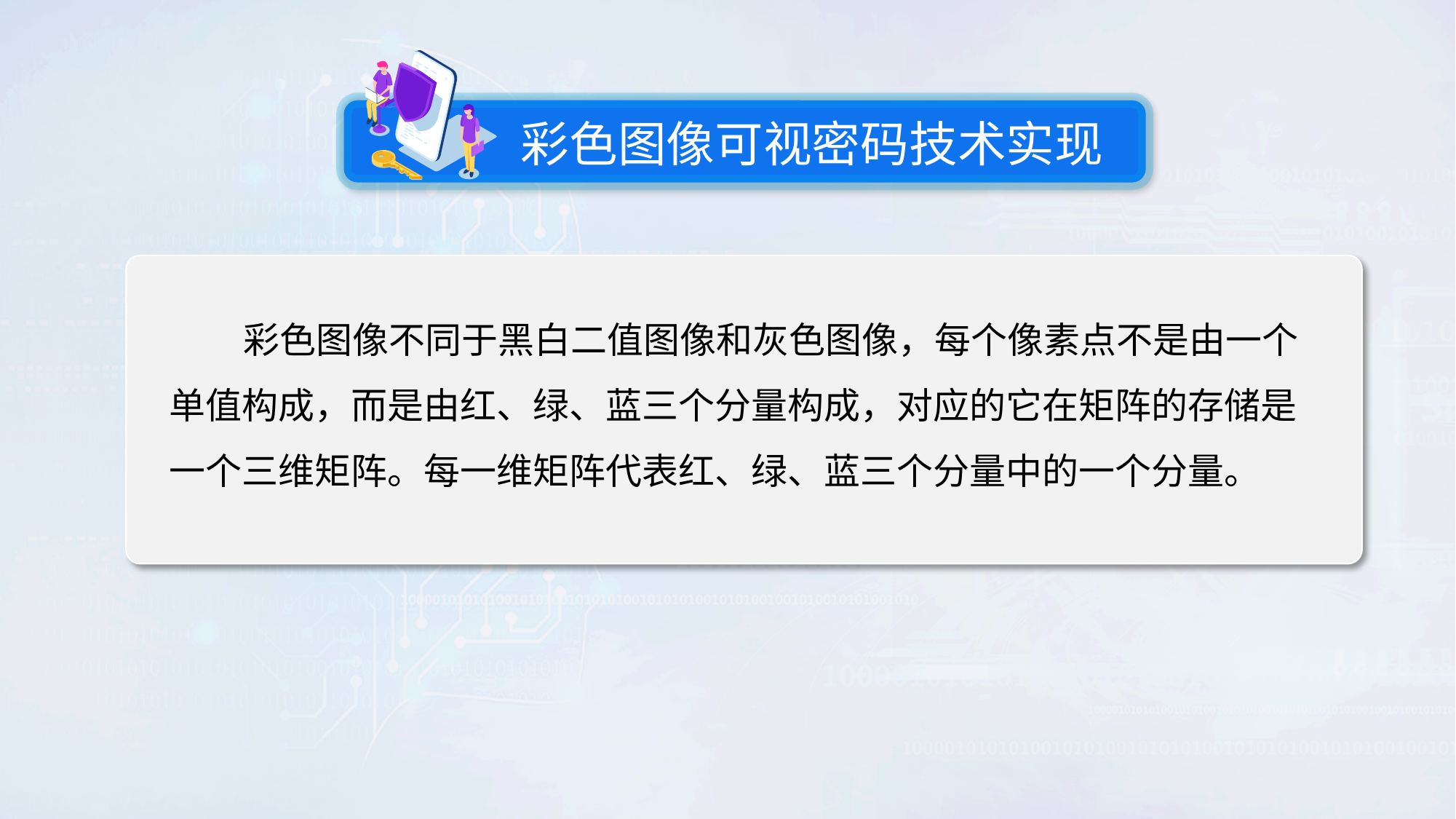

彩色图像可视密码技术实现

        彩色图像不同于黑白二值图像和灰色图像，每个像素点不是由一个单值构成，而是由红、绿、蓝三个分量构成，对应的它在矩阵的存储是一个三维矩阵。每一维矩阵代表红、绿、蓝三个分量中的一个分量。